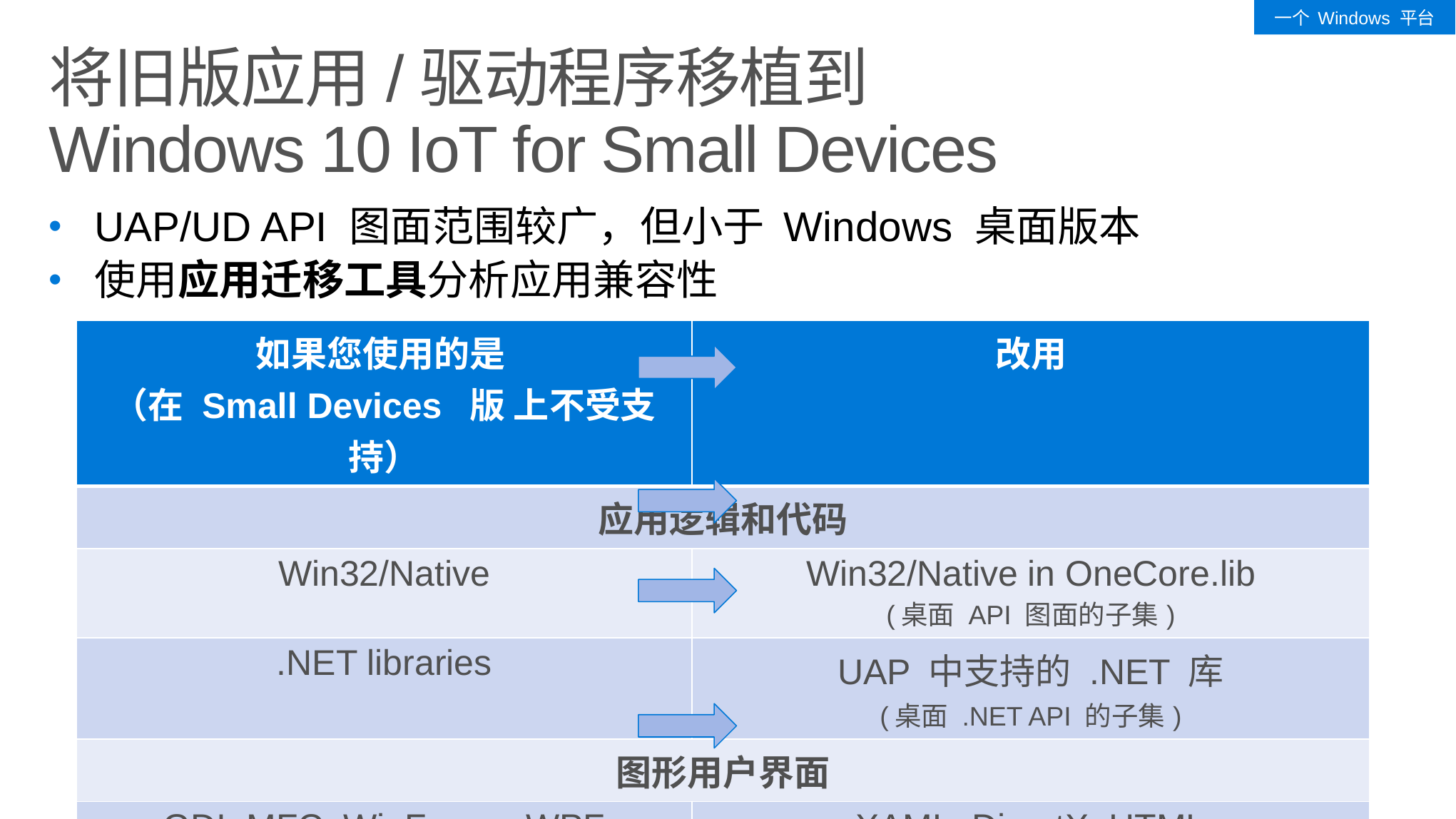

一个 Windows 平台
# 将旧版应用/驱动程序移植到 Windows 10 IoT for Small Devices
UAP/UD API 图面范围较广，但小于 Windows 桌面版本
使用应用迁移工具分析应用兼容性
| 如果您使用的是 （在 Small Devices 版 上不受支持） | 改用 |
| --- | --- |
| 应用逻辑和代码 |  |
| Win32/Native | Win32/Native in OneCore.lib (桌面 API 图面的子集) |
| .NET libraries | UAP 中支持的 .NET 库 (桌面 .NET API 的子集) |
| 图形用户界面 |  |
| GDI, MFC, WinForms, WPF | XAML, DirectX, HTML |